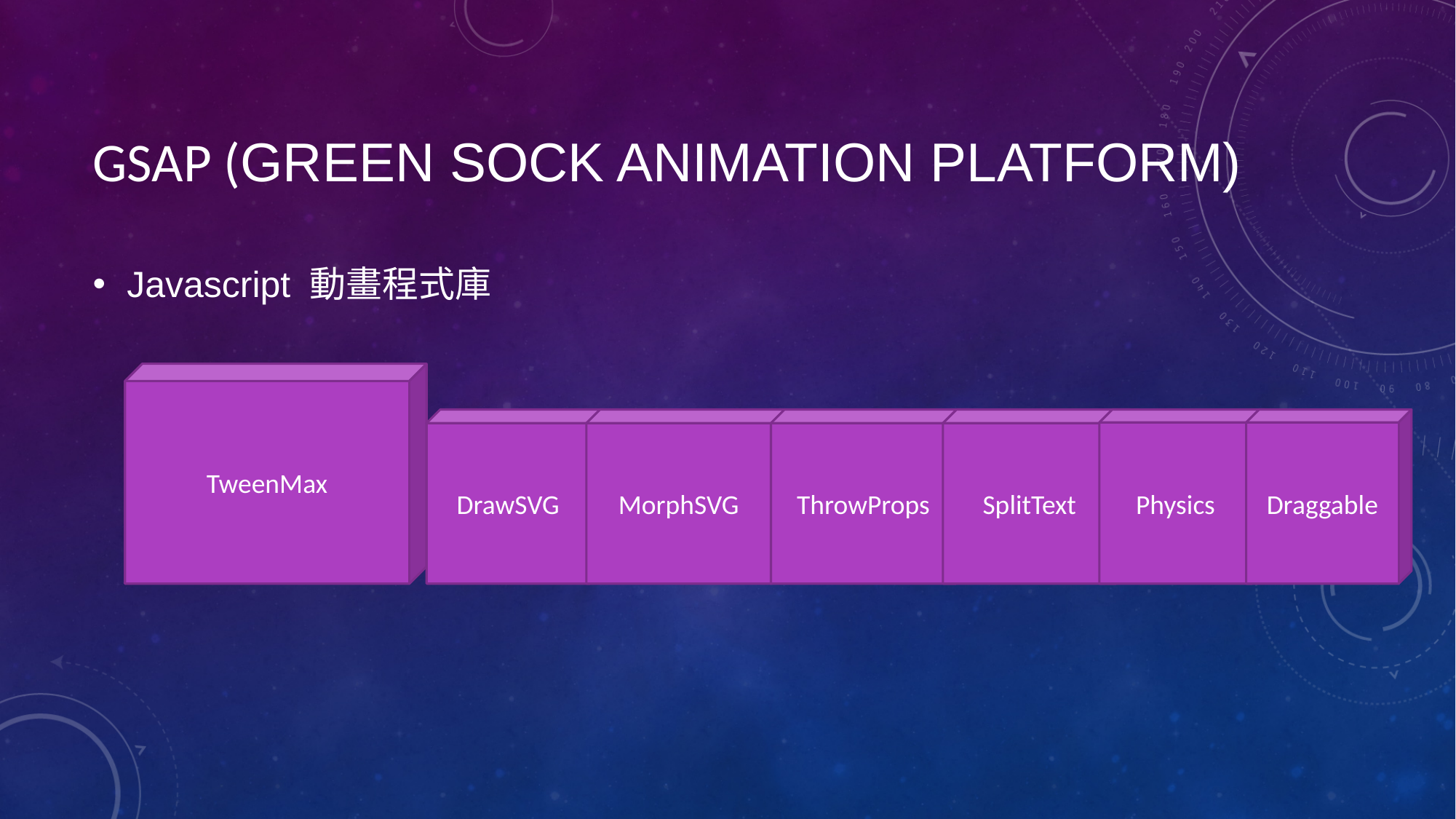

# Gsap (Green Sock Animation Platform)
Javascript 動畫程式庫

TweenMax
DrawSVG
MorphSVG
ThrowProps
SplitText
Physics
Draggable